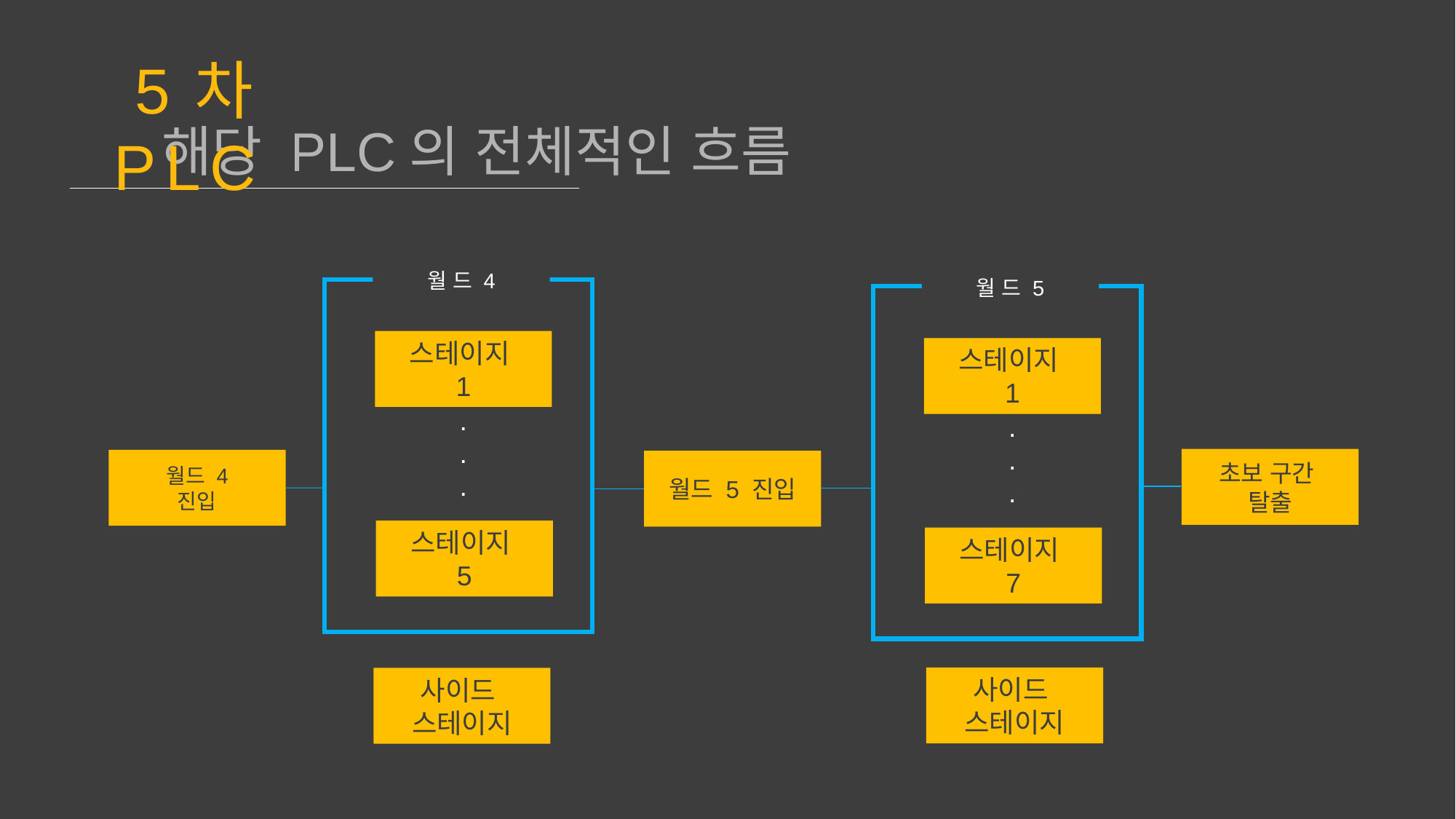

5차 PLC
해당 PLC의 전체적인 흐름
월 드 4
월 드 5

스테이지
1
스테이지
1
.
.
.
.
.
.
초보 구간
탈출
월드 4
진입
월드 5 진입
스테이지
5
스테이지
7
사이드
스테이지
사이드
스테이지